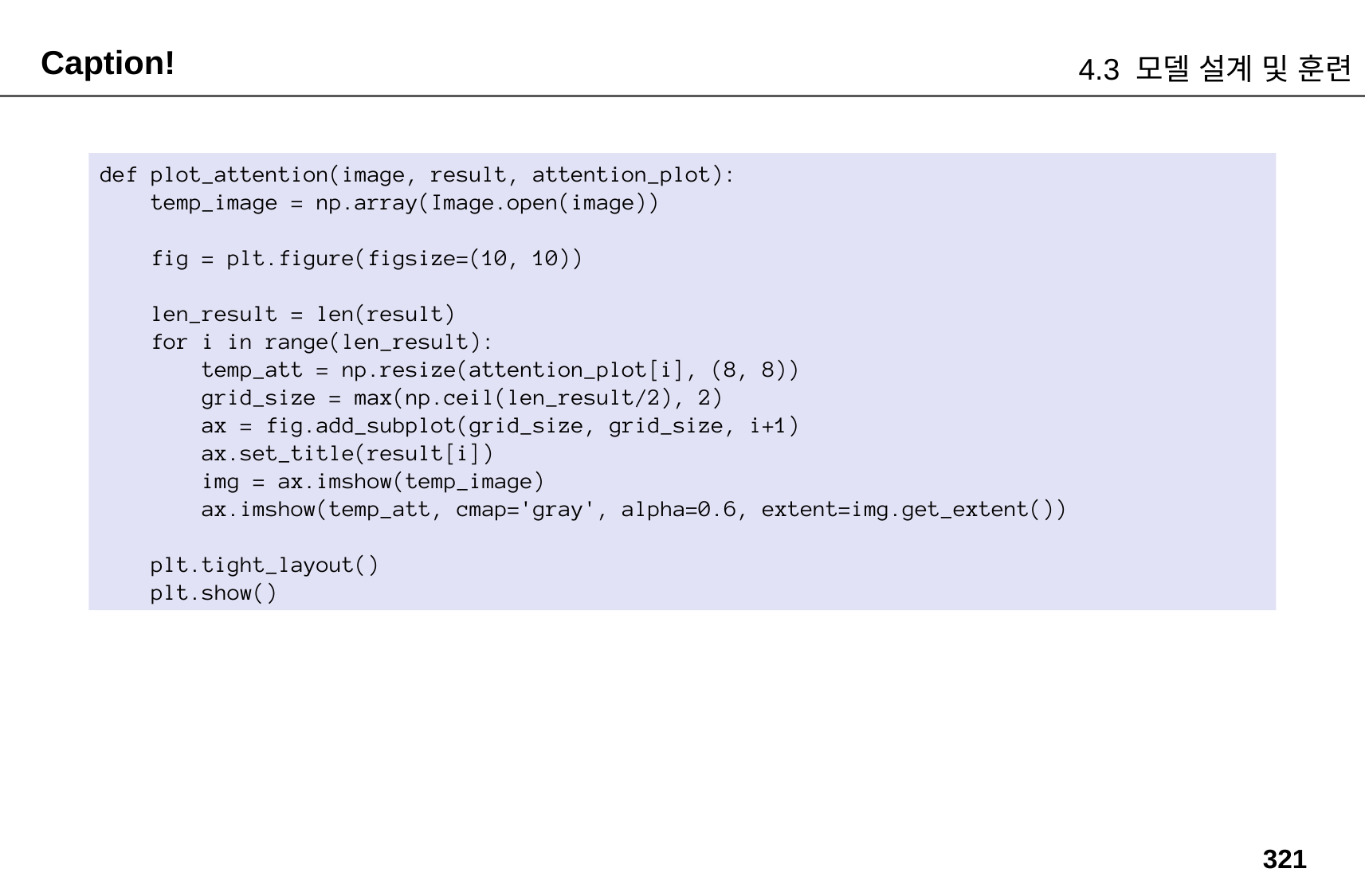

Caption!
4.3 모델 설계 및 훈련
def plot_attention(image, result, attention_plot):
    temp_image = np.array(Image.open(image))

    fig = plt.figure(figsize=(10, 10))

    len_result = len(result)
    for i in range(len_result):
        temp_att = np.resize(attention_plot[i], (8, 8))
        grid_size = max(np.ceil(len_result/2), 2)
        ax = fig.add_subplot(grid_size, grid_size, i+1)
        ax.set_title(result[i])
        img = ax.imshow(temp_image)
        ax.imshow(temp_att, cmap='gray', alpha=0.6, extent=img.get_extent())

    plt.tight_layout()
    plt.show()